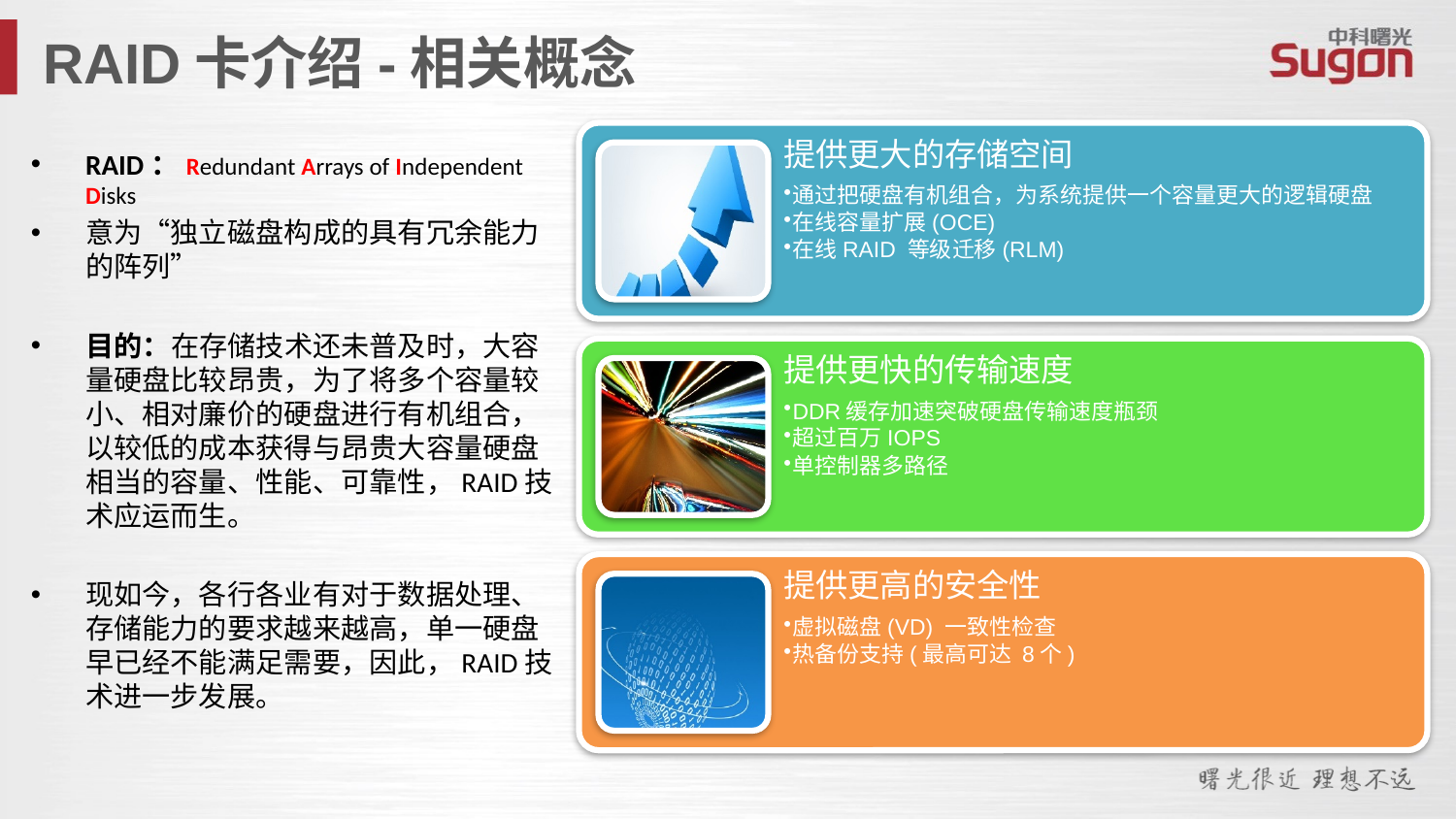

RAID卡介绍-相关概念
提供更大的存储空间
通过把硬盘有机组合，为系统提供一个容量更大的逻辑硬盘
在线容量扩展(OCE)
在线RAID 等级迁移(RLM)
提供更快的传输速度
DDR缓存加速突破硬盘传输速度瓶颈
超过百万IOPS
单控制器多路径
提供更高的安全性
虚拟磁盘(VD) 一致性检查
热备份支持(最高可达 8个)
RAID：Redundant Arrays of Independent Disks
意为“独立磁盘构成的具有冗余能力的阵列”

目的：在存储技术还未普及时，大容量硬盘比较昂贵，为了将多个容量较小、相对廉价的硬盘进行有机组合，以较低的成本获得与昂贵大容量硬盘相当的容量、性能、可靠性，RAID技术应运而生。

现如今，各行各业有对于数据处理、存储能力的要求越来越高，单一硬盘早已经不能满足需要，因此，RAID技术进一步发展。